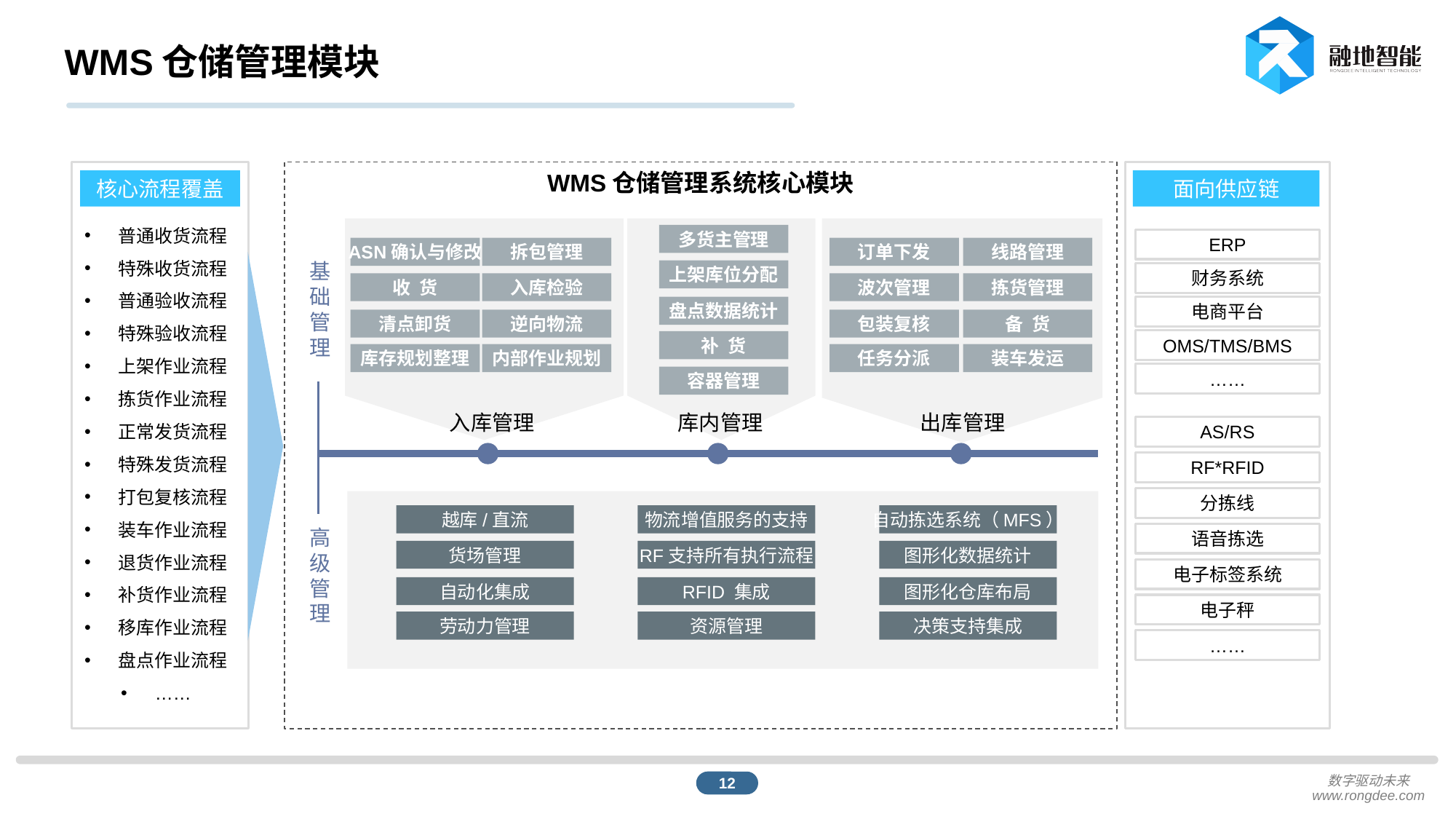

# WMS仓储管理模块

WMS仓储管理系统核心模块

核心流程覆盖
面向供应链
普通收货流程
特殊收货流程
普通验收流程
特殊验收流程
上架作业流程
拣货作业流程
正常发货流程
特殊发货流程
打包复核流程
装车作业流程
退货作业流程
补货作业流程
移库作业流程
盘点作业流程
……

多货主管理
ERP
ASN确认与修改
拆包管理
订单下发
线路管理
基础
管理
上架库位分配
财务系统
收  货
入库检验
波次管理
拣货管理
电商平台
盘点数据统计
清点卸货
逆向物流
包装复核
备  货
OMS/TMS/BMS
补  货
库存规划整理
内部作业规划
任务分派
装车发运
……
容器管理
入库管理
库内管理
出库管理
AS/RS

RF*RFID
分拣线

越库/直流
物流增值服务的支持
自动拣选系统（MFS）
高级管理
语音拣选
货场管理
RF支持所有执行流程
图形化数据统计
电子标签系统
自动化集成
RFID 集成
图形化仓库布局
电子秤
劳动力管理
资源管理
决策支持集成
……